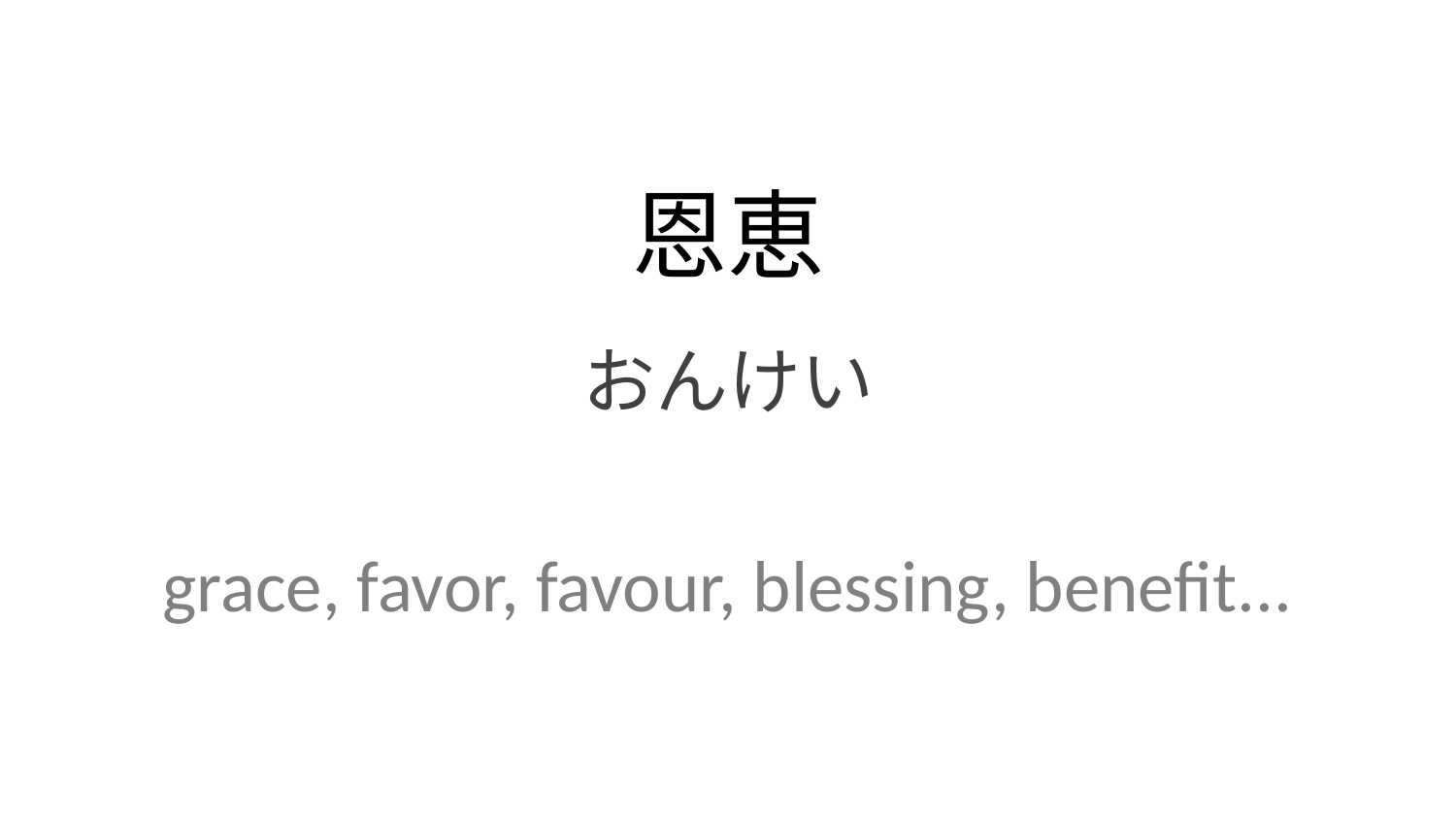

恩恵

おんけい
grace, favor, favour, blessing, benefit...